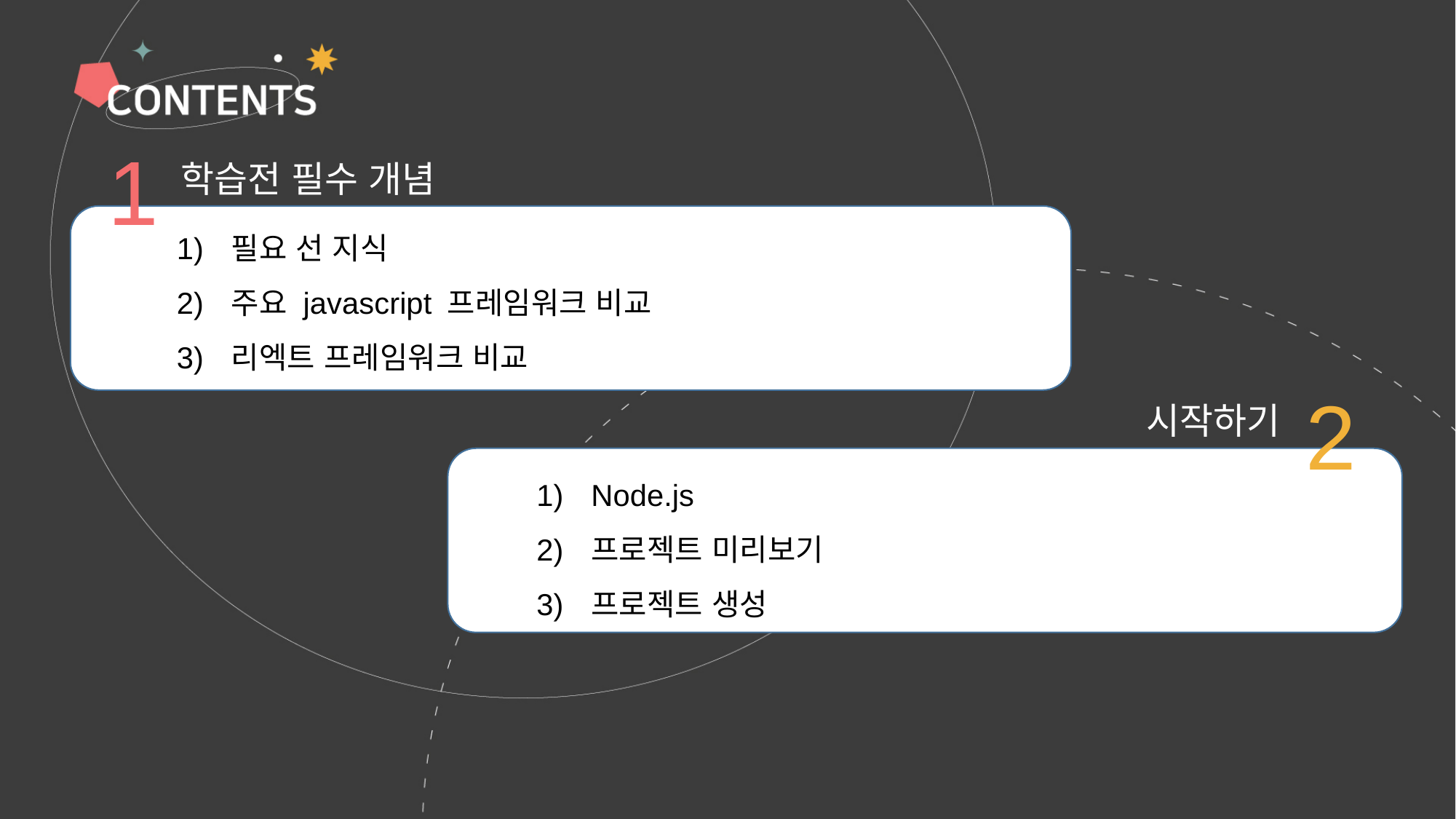

1
학습전 필수 개념
필요 선 지식
주요 javascript 프레임워크 비교
리엑트 프레임워크 비교

2
시작하기

Node.js
프로젝트 미리보기
프로젝트 생성